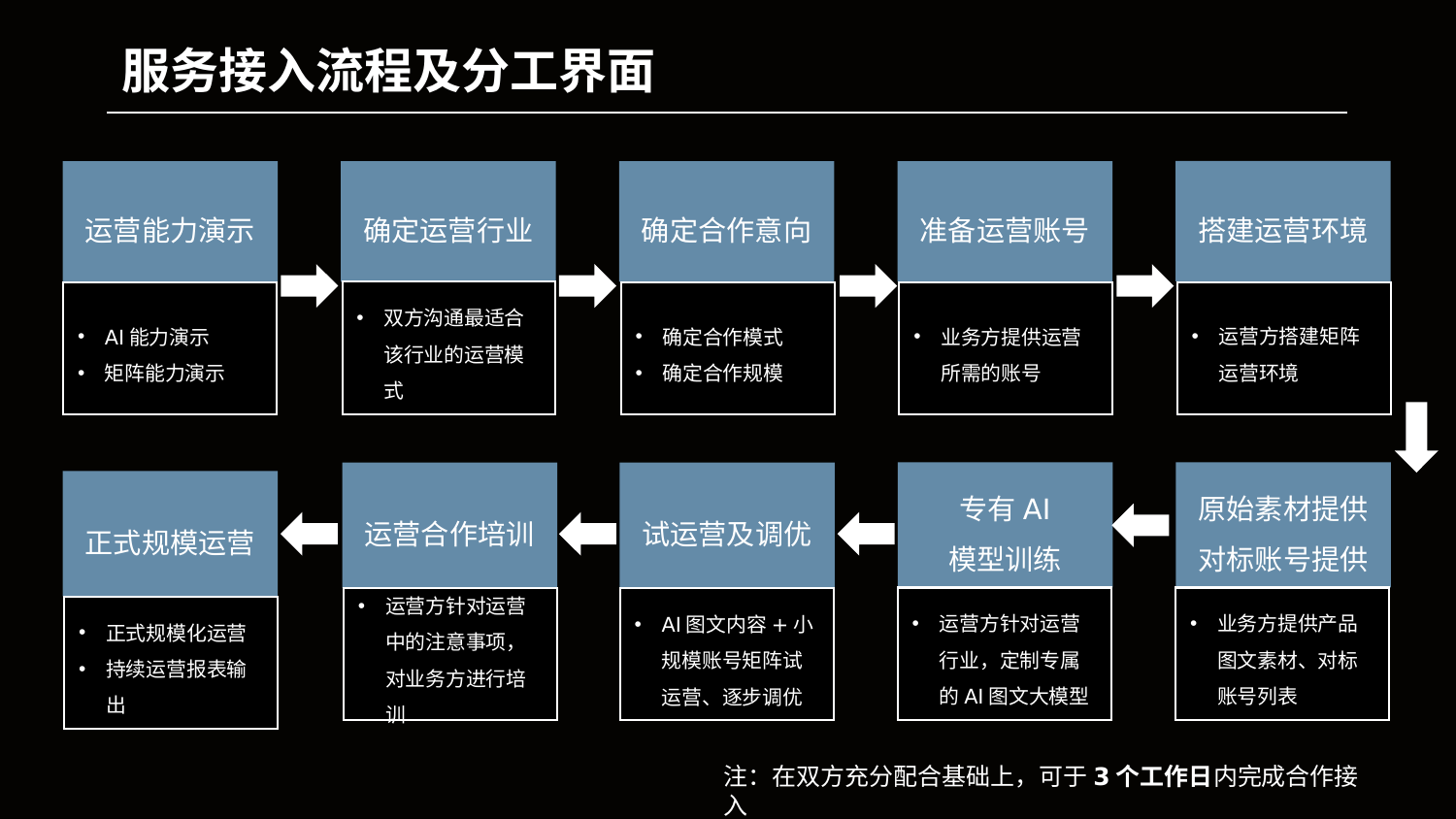

服务接入流程及分工界面
搭建运营环境
运营能力演示
确定运营行业
确定合作意向
准备运营账号

双方沟通最适合该行业的运营模式
运营方搭建矩阵运营环境
AI能力演示
矩阵能力演示
确定合作模式
确定合作规模
业务方提供运营所需的账号

专有AI
模型训练
原始素材提供
对标账号提供
运营合作培训
试运营及调优
正式规模运营

运营方针对运营行业，定制专属的AI图文大模型
业务方提供产品图文素材、对标账号列表
运营方针对运营中的注意事项，对业务方进行培训
AI图文内容+小规模账号矩阵试运营、逐步调优
正式规模化运营
持续运营报表输出
注：在双方充分配合基础上，可于3个工作日内完成合作接入